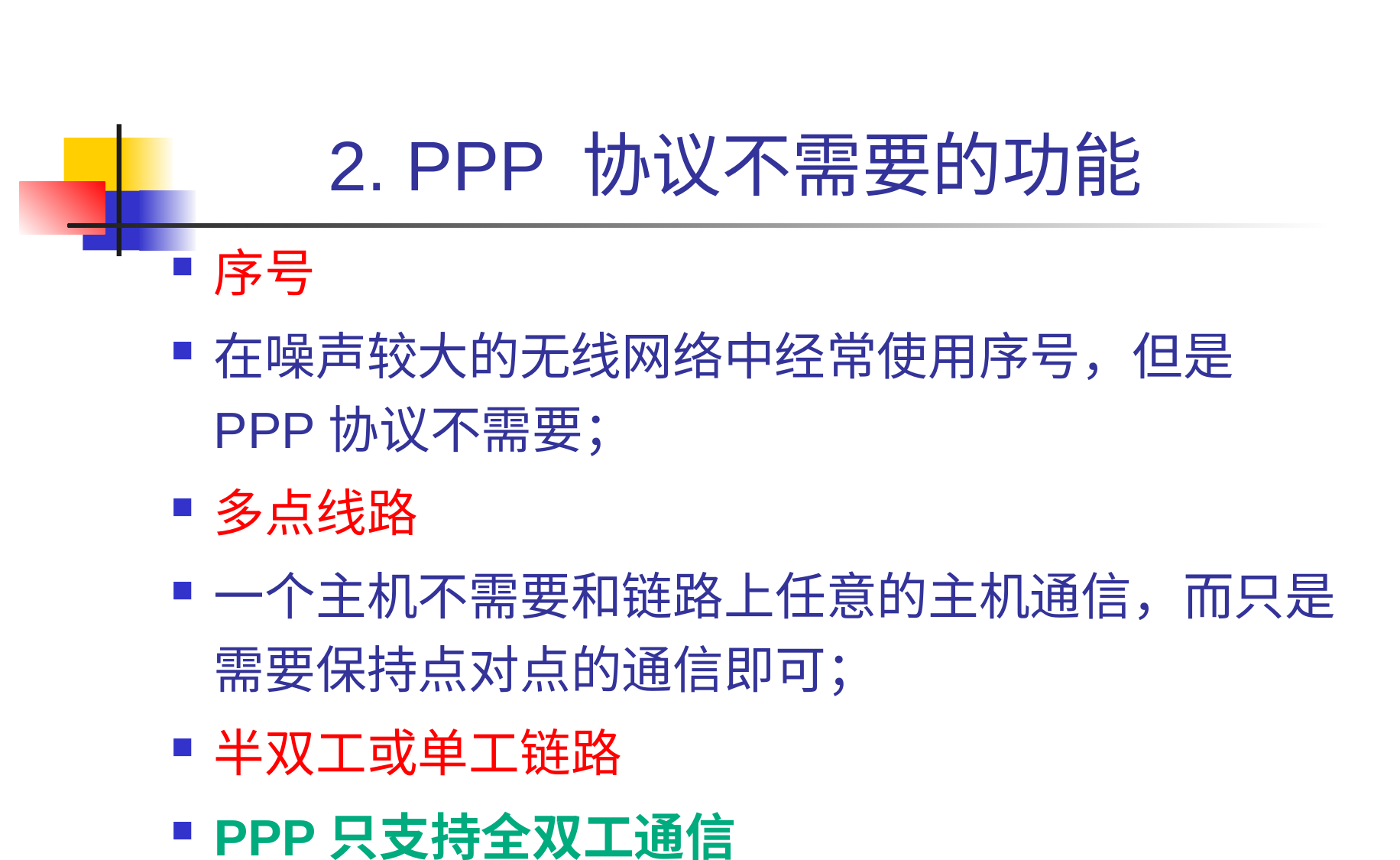

# 2. PPP 协议不需要的功能
序号
在噪声较大的无线网络中经常使用序号，但是PPP协议不需要；
多点线路
一个主机不需要和链路上任意的主机通信，而只是需要保持点对点的通信即可；
半双工或单工链路
PPP只支持全双工通信